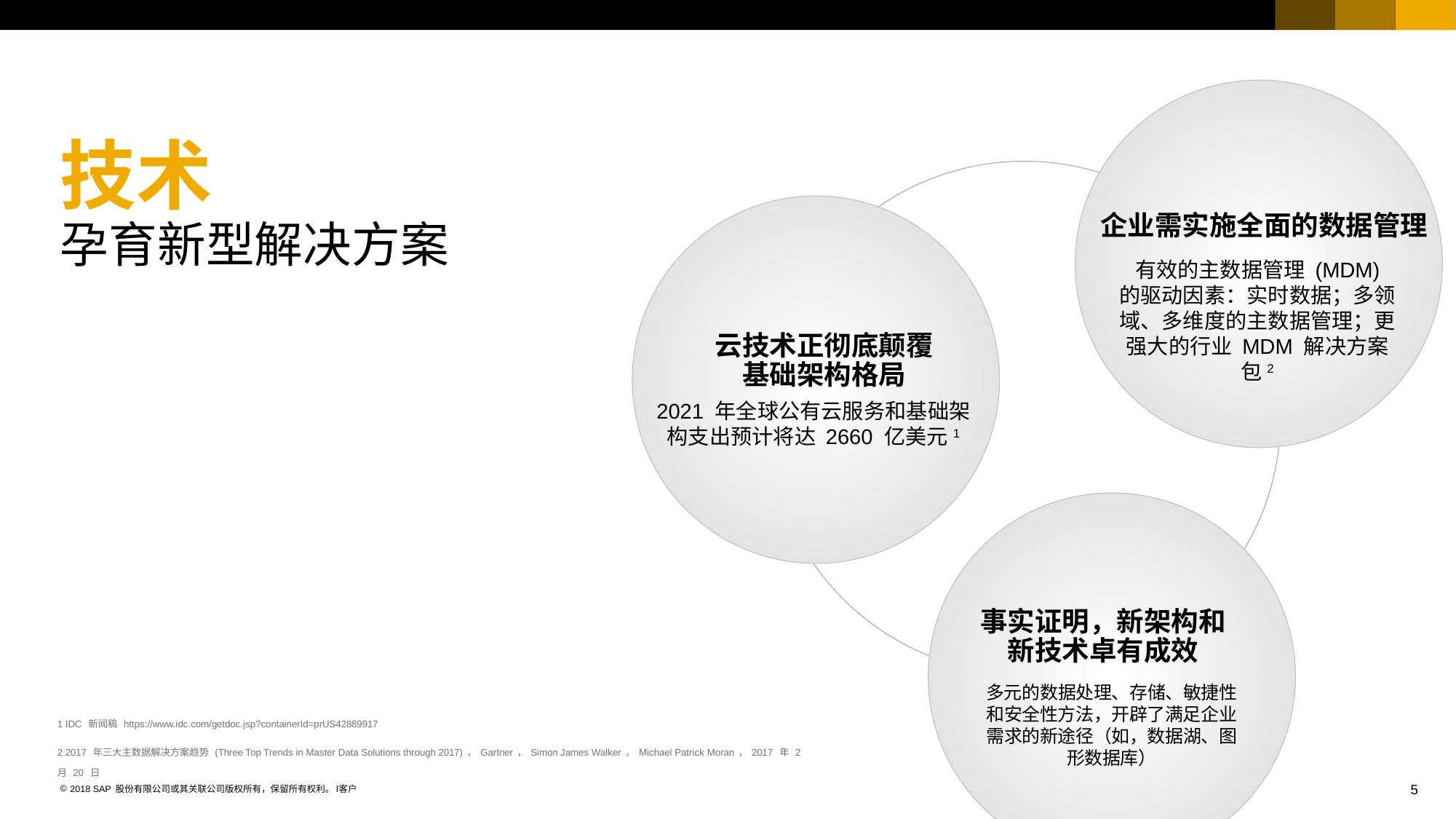

企业需实施全面的数据管理

有效的主数据管理 (MDM) 的驱动因素：实时数据；多领域、多维度的主数据管理；更强大的行业 MDM 解决方案包2
云技术正彻底颠覆基础架构格局
2021 年全球公有云服务和基础架构支出预计将达 2660 亿美元1

事实证明，新架构和新技术卓有成效
多元的数据处理、存储、敏捷性和安全性方法，开辟了满足企业需求的新途径（如，数据湖、图形数据库）
技术
孕育新型解决方案
1 IDC 新闻稿 https://www.idc.com/getdoc.jsp?containerId=prUS42889917
2 2017 年三大主数据解决方案趋势 (Three Top Trends in Master Data Solutions through 2017)，Gartner，Simon James Walker，Michael Patrick Moran，2017 年 2 月 20 日